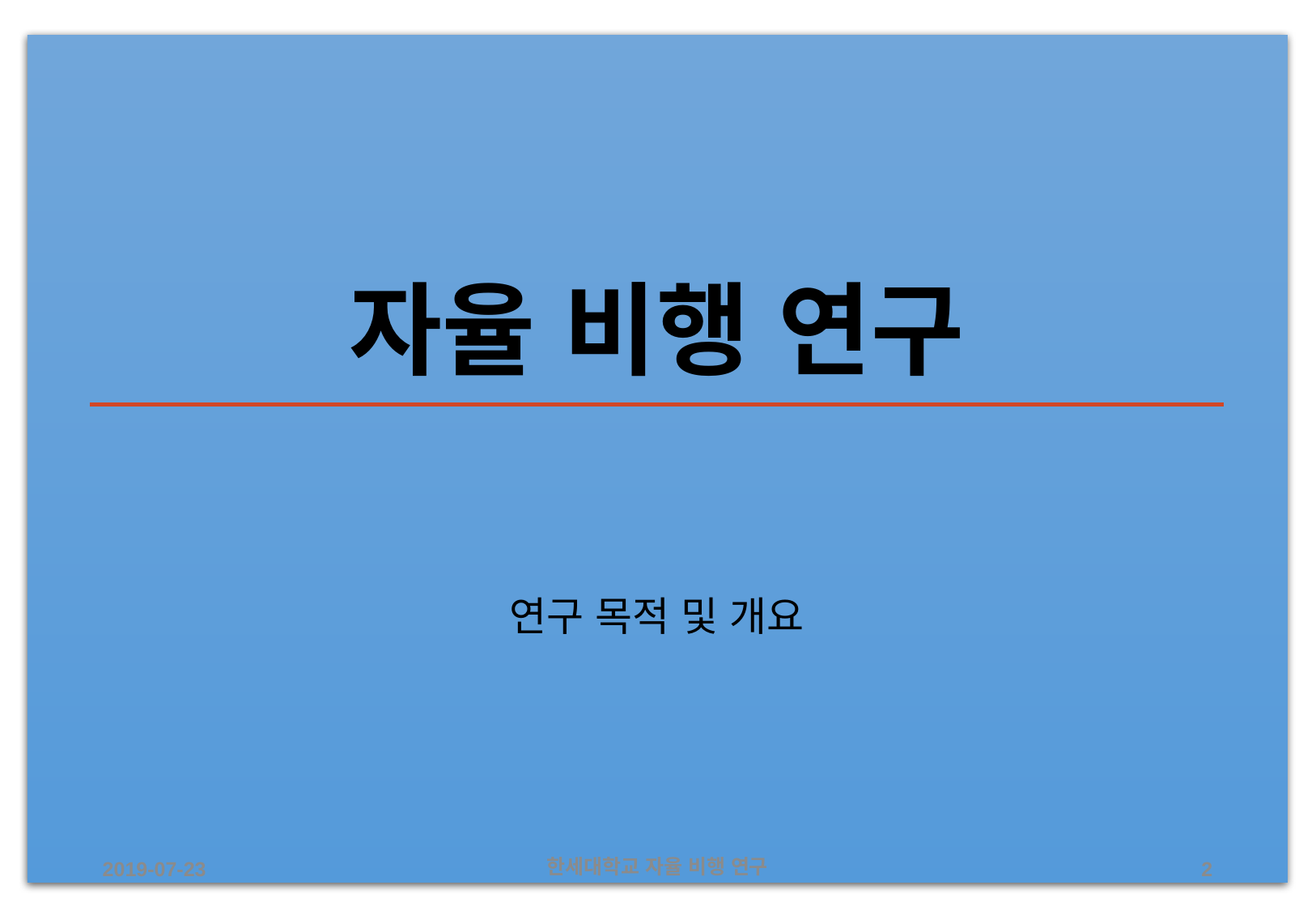

# 자율 비행 연구
연구 목적 및 개요
2019-07-23
한세대학교 자율 비행 연구
2